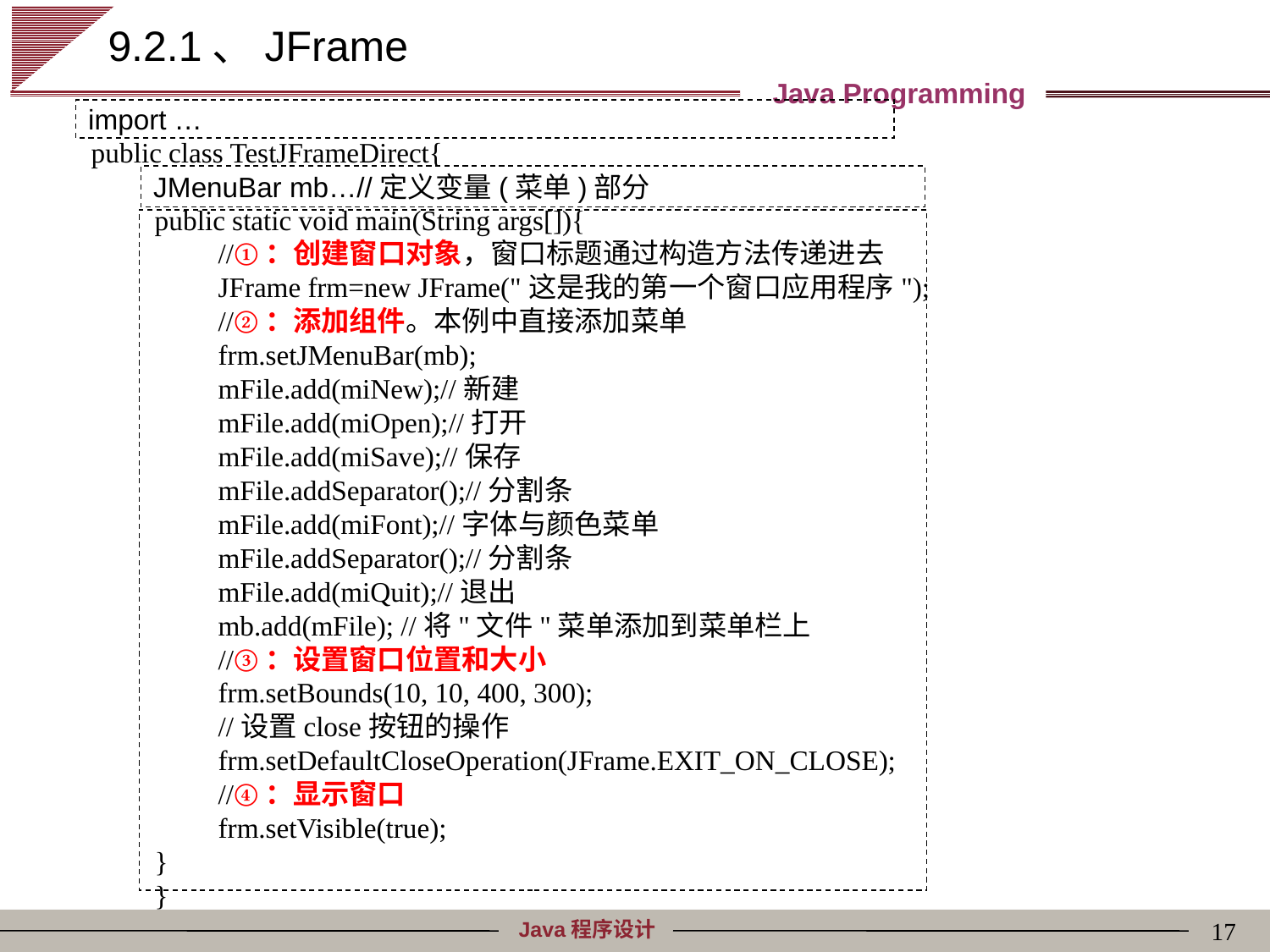

# 9.2.1、JFrame
import …
public class TestJFrameDirect{

public static void main(String args[]){
//①：创建窗口对象，窗口标题通过构造方法传递进去
JFrame frm=new JFrame("这是我的第一个窗口应用程序");
//②：添加组件。本例中直接添加菜单
frm.setJMenuBar(mb);
mFile.add(miNew);//新建
mFile.add(miOpen);//打开
mFile.add(miSave);//保存
mFile.addSeparator();//分割条
mFile.add(miFont);//字体与颜色菜单
mFile.addSeparator();//分割条
mFile.add(miQuit);//退出
mb.add(mFile); //将"文件"菜单添加到菜单栏上
//③：设置窗口位置和大小
frm.setBounds(10, 10, 400, 300);
//设置close按钮的操作
frm.setDefaultCloseOperation(JFrame.EXIT_ON_CLOSE);
//④：显示窗口
frm.setVisible(true);
}
}
JMenuBar mb…//定义变量(菜单)部分